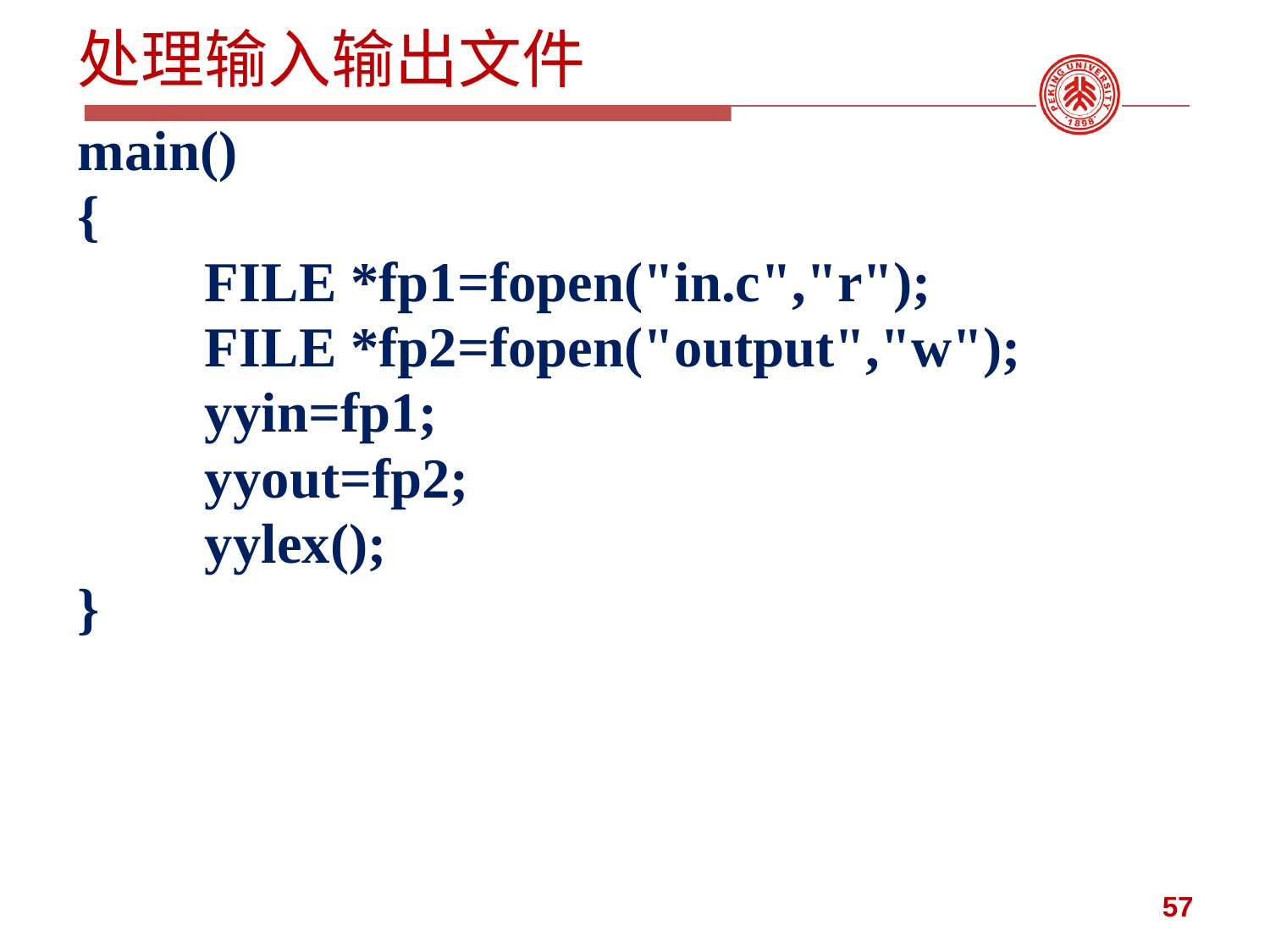

# 处理输入输出文件
main()
{
	FILE *fp1=fopen("in.c","r");
	FILE *fp2=fopen("output","w");
	yyin=fp1;
	yyout=fp2;
	yylex();
}

57